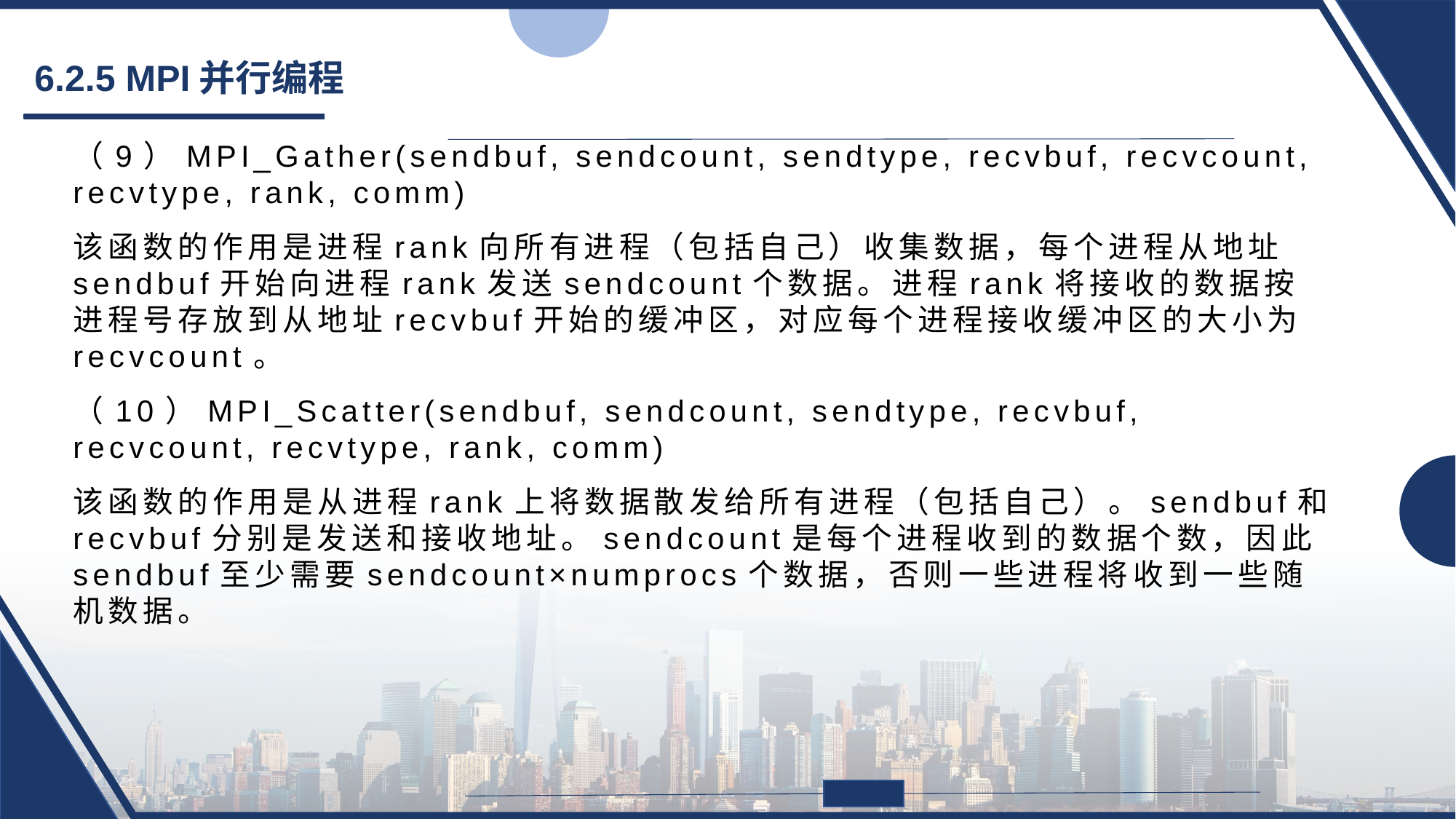

# 6.2.5 MPI并行编程
（9）MPI_Gather(sendbuf, sendcount, sendtype, recvbuf, recvcount, recvtype, rank, comm)
该函数的作用是进程rank向所有进程（包括自己）收集数据，每个进程从地址sendbuf开始向进程rank发送sendcount个数据。进程rank将接收的数据按进程号存放到从地址recvbuf开始的缓冲区，对应每个进程接收缓冲区的大小为recvcount。
（10）MPI_Scatter(sendbuf, sendcount, sendtype, recvbuf, recvcount, recvtype, rank, comm)
该函数的作用是从进程rank上将数据散发给所有进程（包括自己）。sendbuf和recvbuf分别是发送和接收地址。sendcount是每个进程收到的数据个数，因此sendbuf至少需要sendcount×numprocs个数据，否则一些进程将收到一些随机数据。